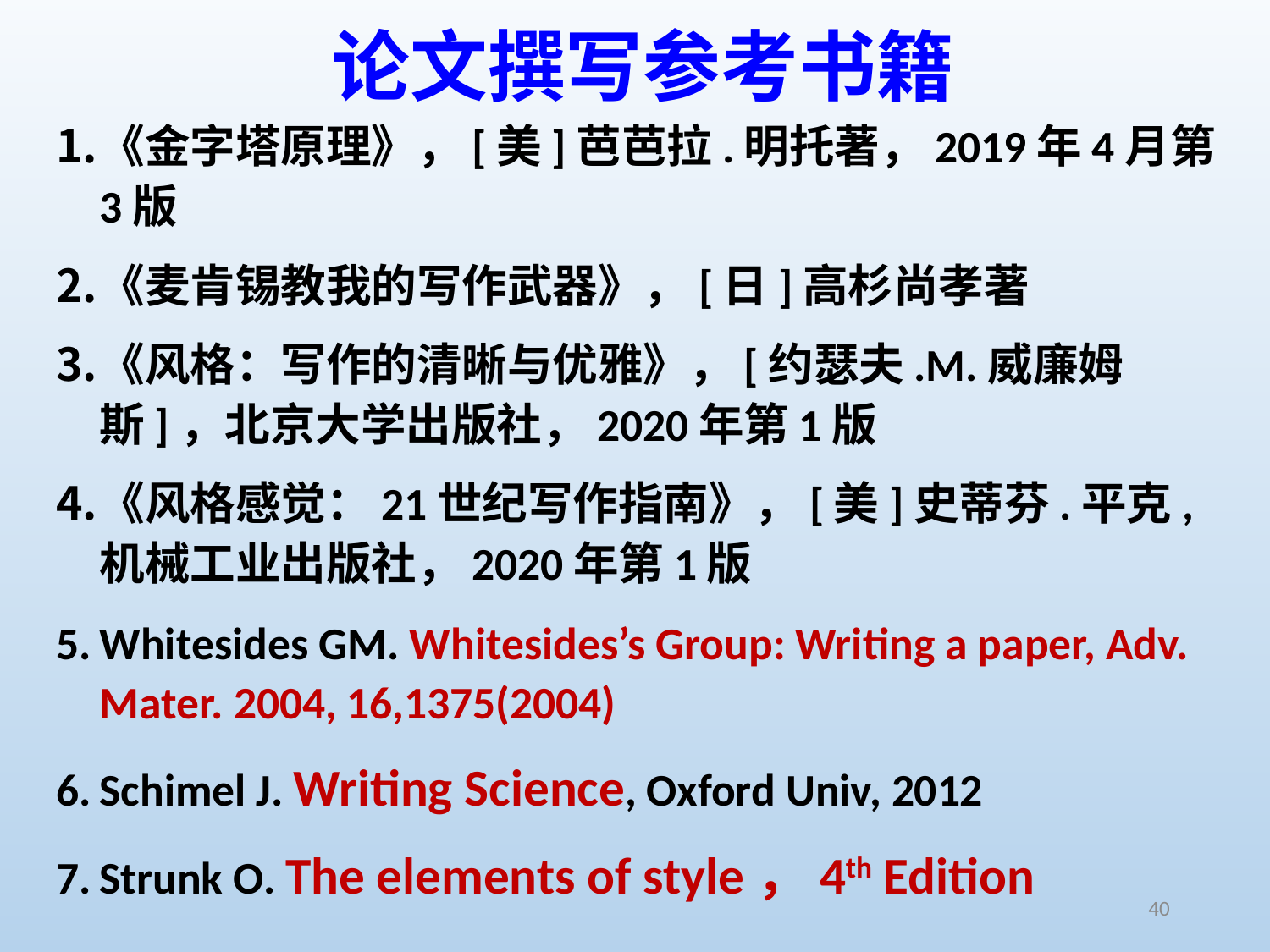

# 论文撰写参考书籍
《金字塔原理》，[美]芭芭拉.明托著，2019年4月第3版
《麦肯锡教我的写作武器》，[日]高杉尚孝著
《风格：写作的清晰与优雅》，[约瑟夫.M.威廉姆斯]，北京大学出版社，2020年第1版
《风格感觉：21世纪写作指南》，[美]史蒂芬.平克,机械工业出版社，2020年第1版
Whitesides GM. Whitesides’s Group: Writing a paper, Adv. Mater. 2004, 16,1375(2004)
Schimel J. Writing Science, Oxford Univ, 2012
Strunk O. The elements of style，4th Edition

40